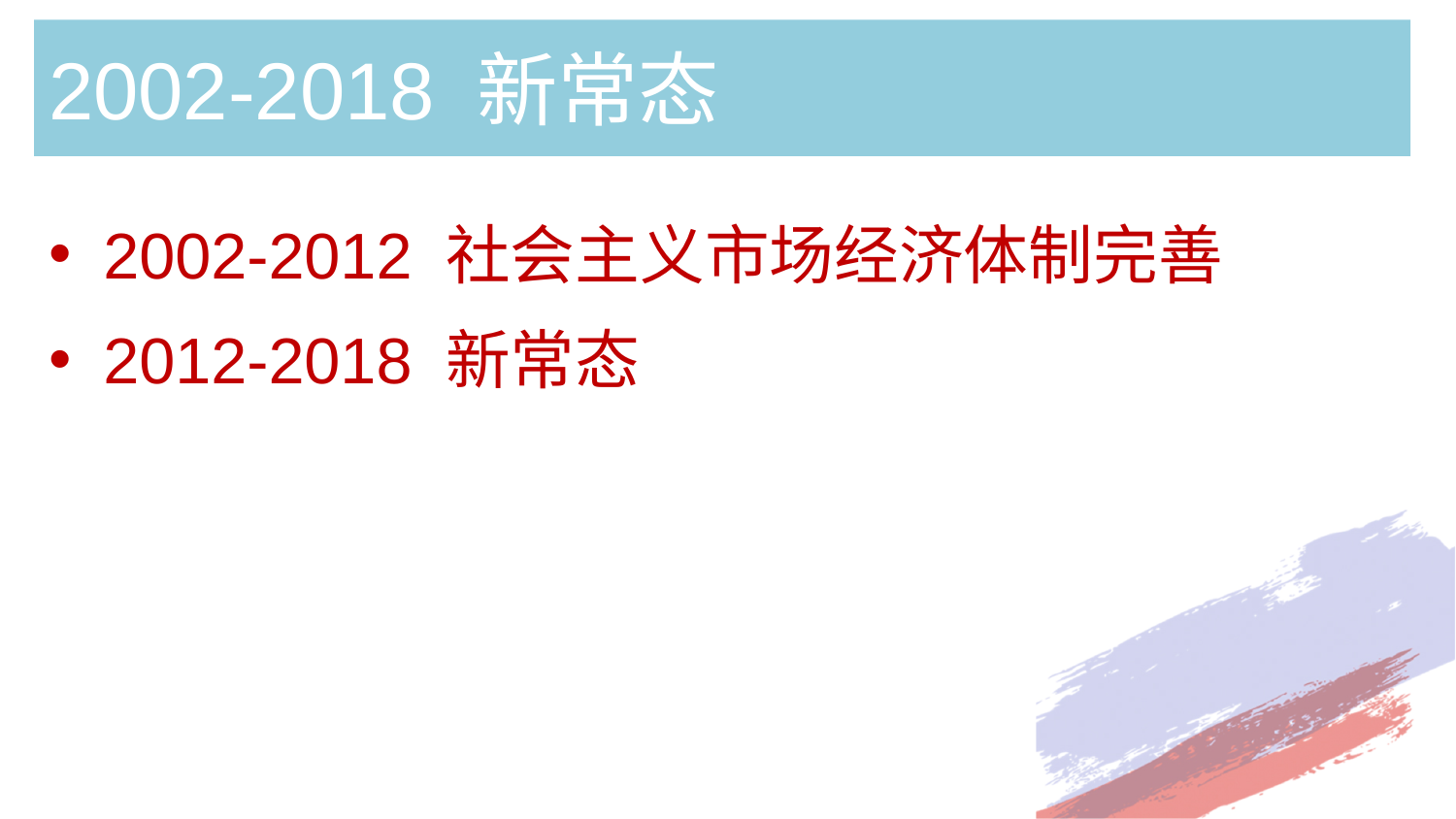

# 2002-2018 新常态
2002-2012 社会主义市场经济体制完善
2012-2018 新常态